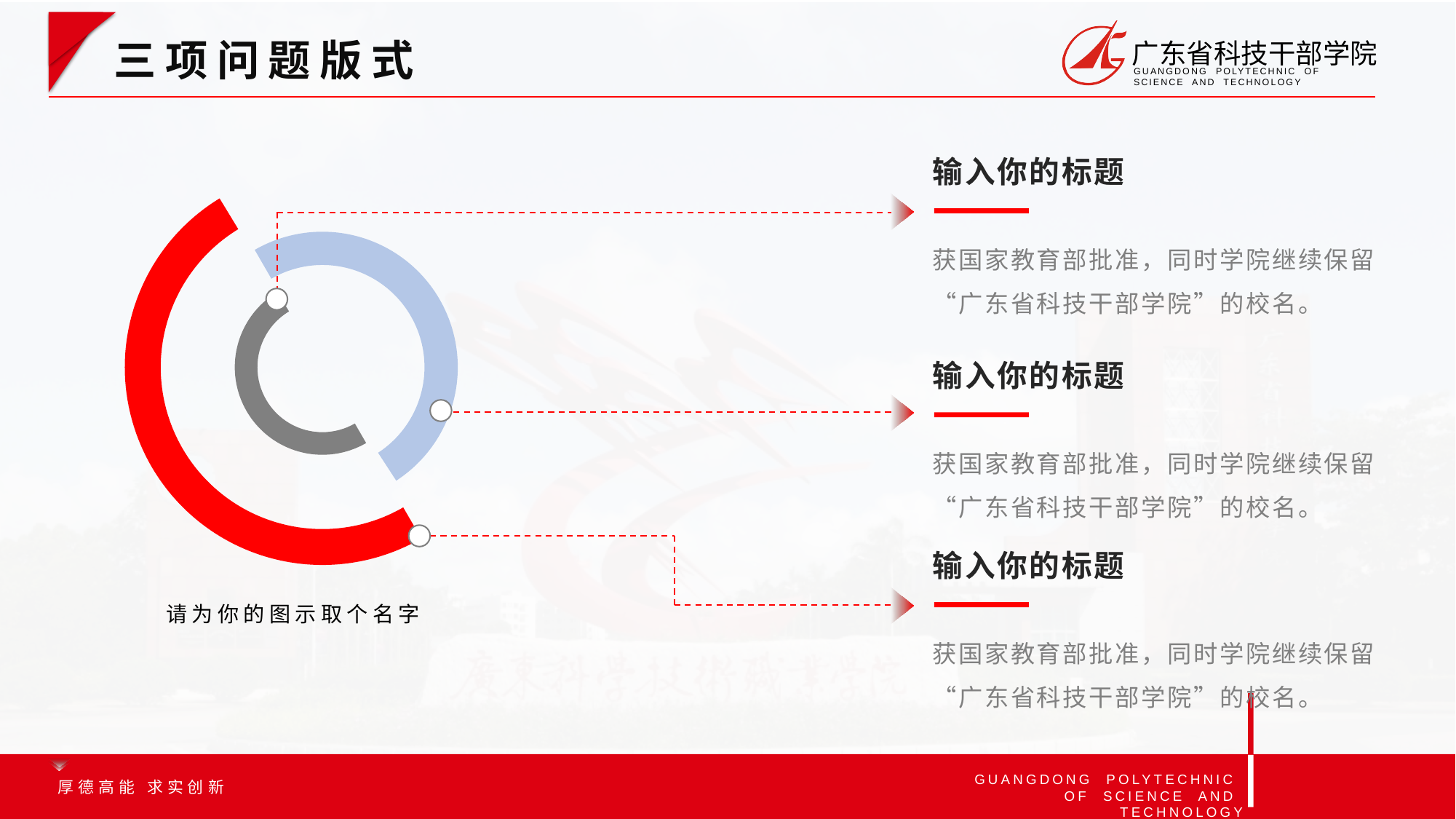

图中形状为☞形状中的空心弧
三项问题版式
输入你的标题

获国家教育部批准，同时学院继续保留“广东省科技干部学院”的校名。

输入你的标题

获国家教育部批准，同时学院继续保留“广东省科技干部学院”的校名。

输入你的标题

请为你的图示取个名字

获国家教育部批准，同时学院继续保留“广东省科技干部学院”的校名。